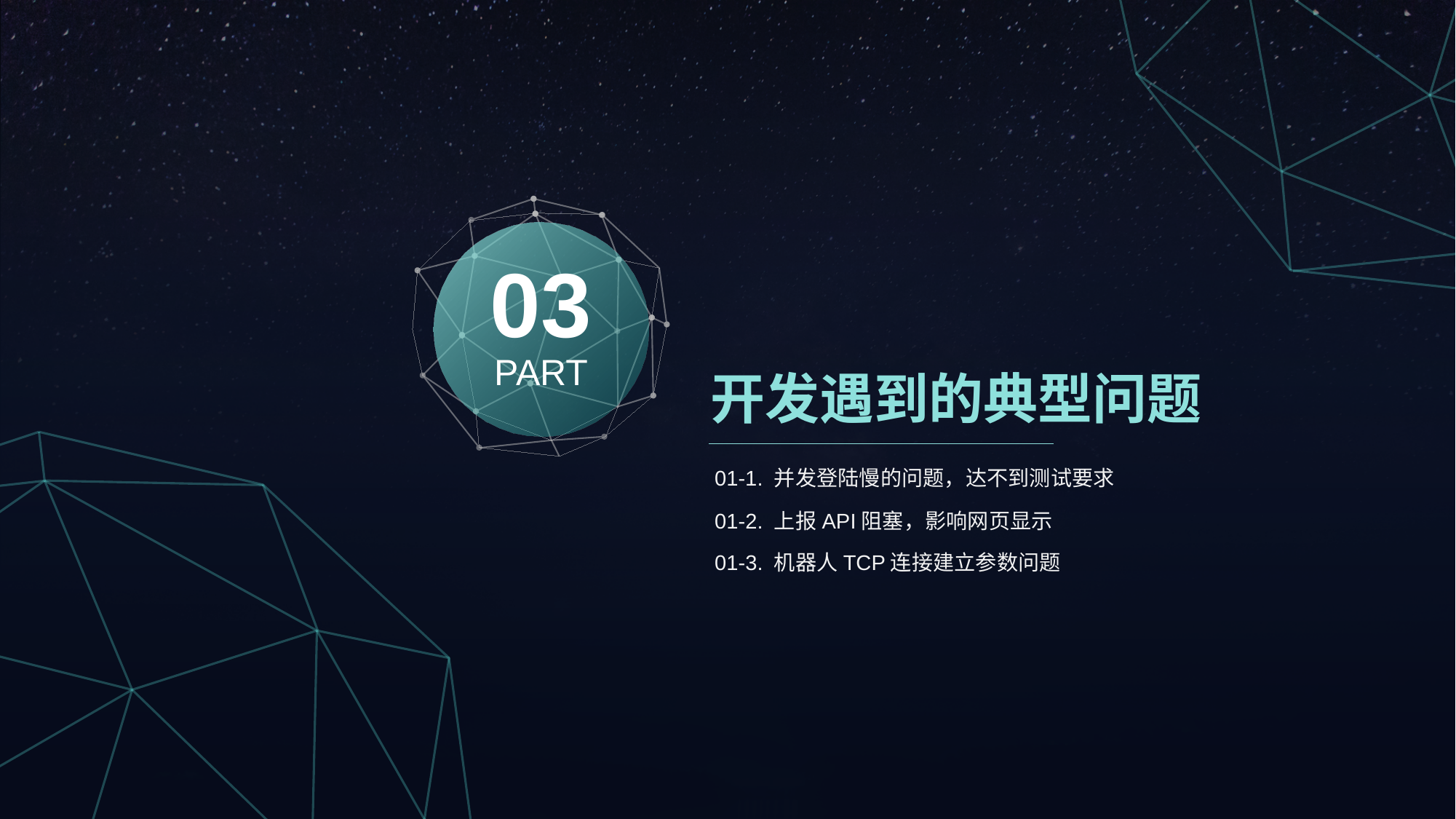

03
PART
开发遇到的典型问题

01-1. 并发登陆慢的问题，达不到测试要求
01-2. 上报API阻塞，影响网页显示
01-3. 机器人TCP连接建立参数问题